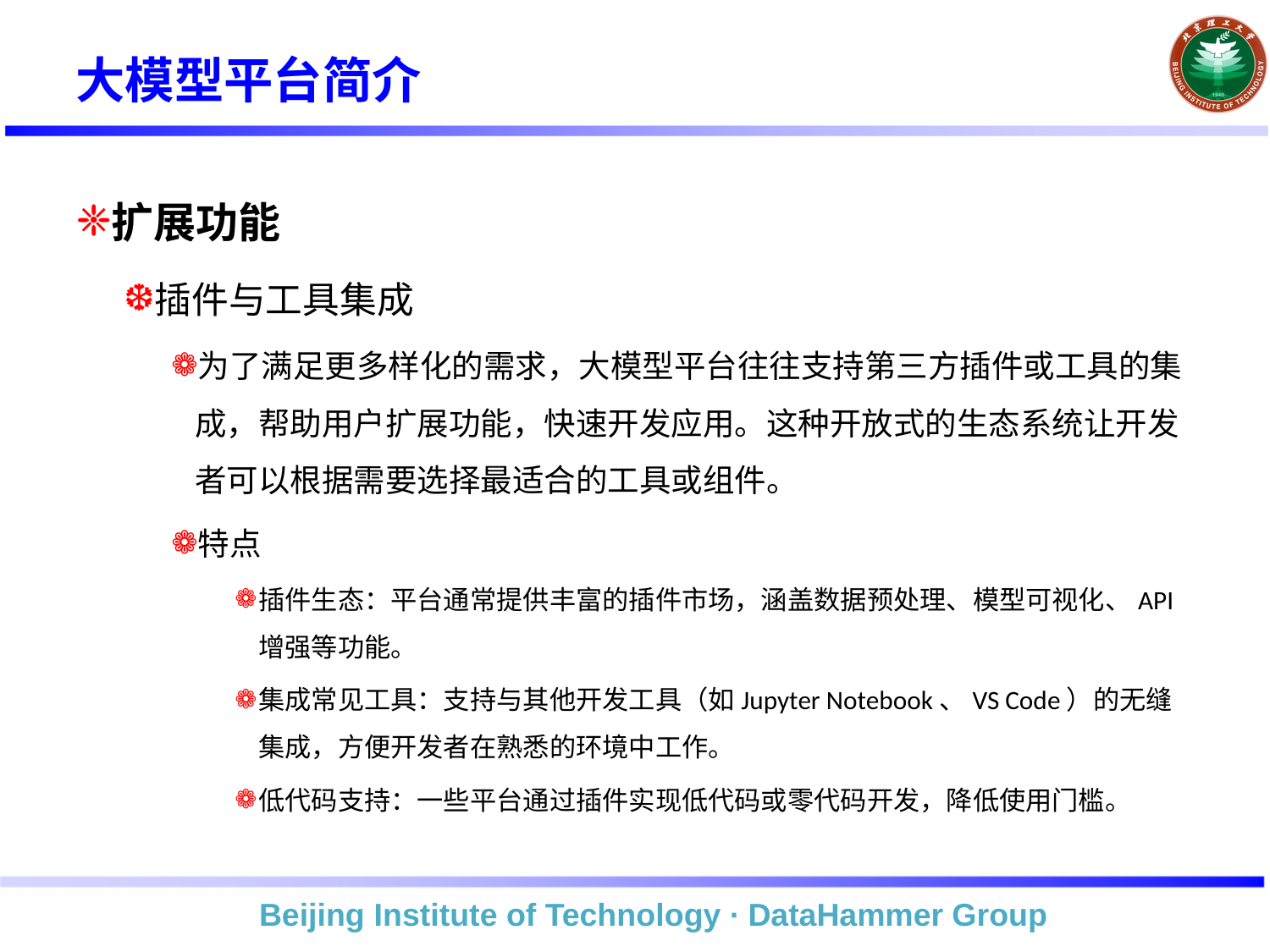

# 大模型平台简介
扩展功能
插件与工具集成
为了满足更多样化的需求，大模型平台往往支持第三方插件或工具的集成，帮助用户扩展功能，快速开发应用。这种开放式的生态系统让开发者可以根据需要选择最适合的工具或组件。
特点
插件生态：平台通常提供丰富的插件市场，涵盖数据预处理、模型可视化、API增强等功能。
集成常见工具：支持与其他开发工具（如Jupyter Notebook、VS Code）的无缝集成，方便开发者在熟悉的环境中工作。
低代码支持：一些平台通过插件实现低代码或零代码开发，降低使用门槛。